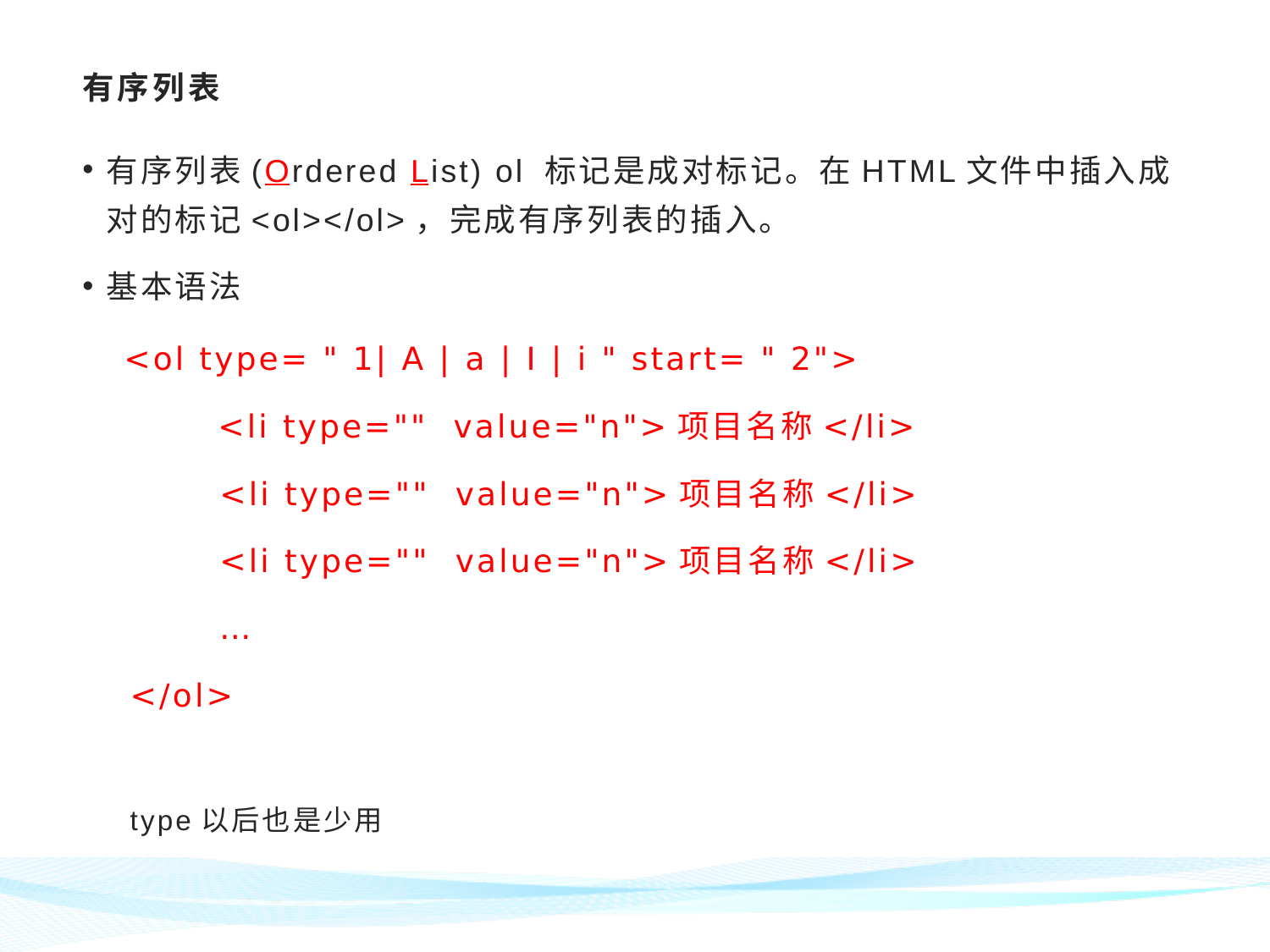

# 有序列表
有序列表(Ordered List) ol 标记是成对标记。在HTML文件中插入成对的标记<ol></ol>，完成有序列表的插入。
基本语法
   <ol type= " 1| A | a | I | i " start= " 2">
	     <li type=""  value="n">项目名称</li>
       <li type=""  value="n">项目名称</li>
       <li type=""  value="n">项目名称</li>
       …
</ol>

type以后也是少用